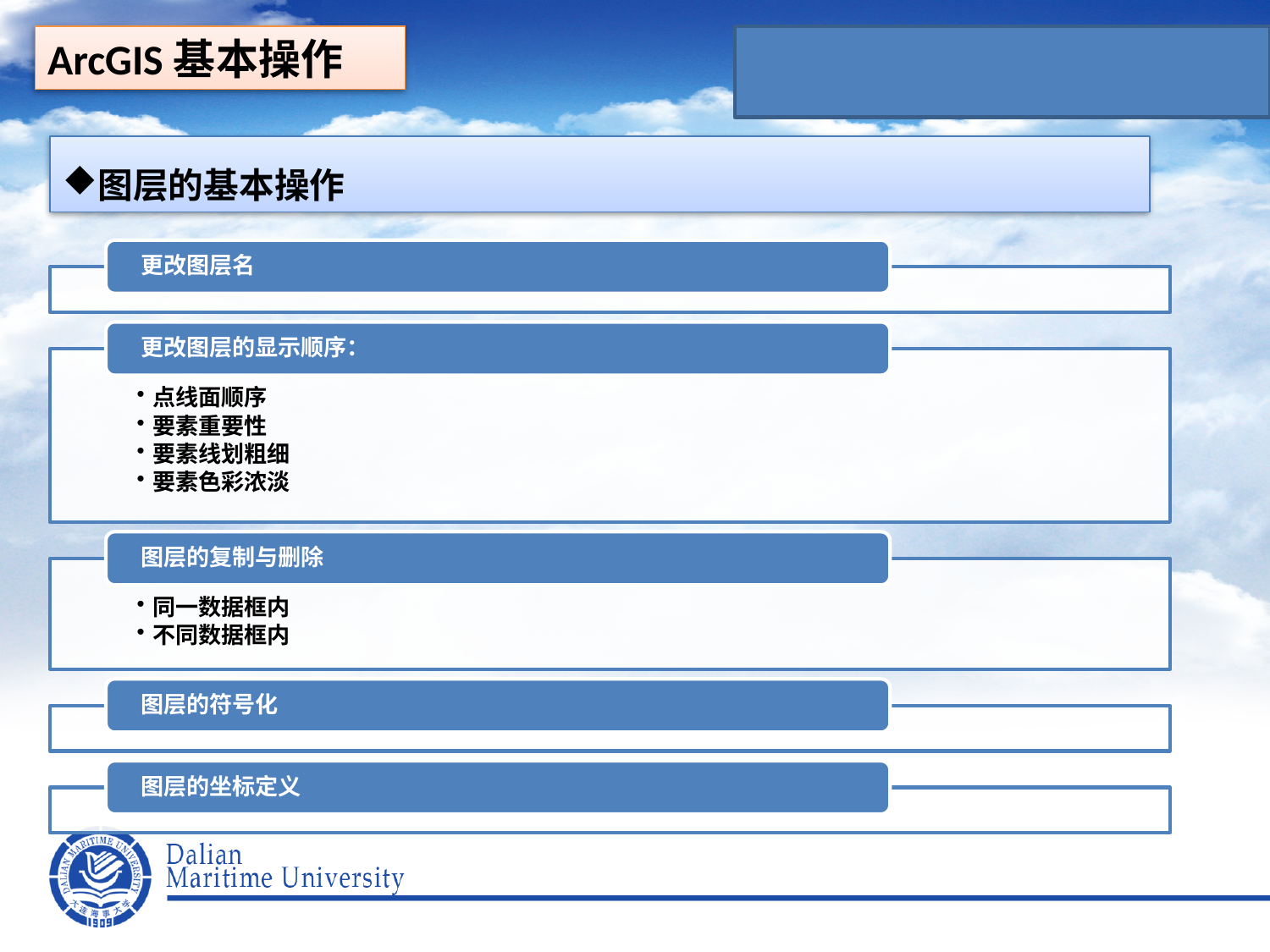

ArcGIS基本操作
图层的基本操作
更改图层名
点线面顺序
要素重要性
要素线划粗细
要素色彩浓淡
更改图层的显示顺序：
同一数据框内
不同数据框内
图层的复制与删除
图层的符号化
图层的坐标定义